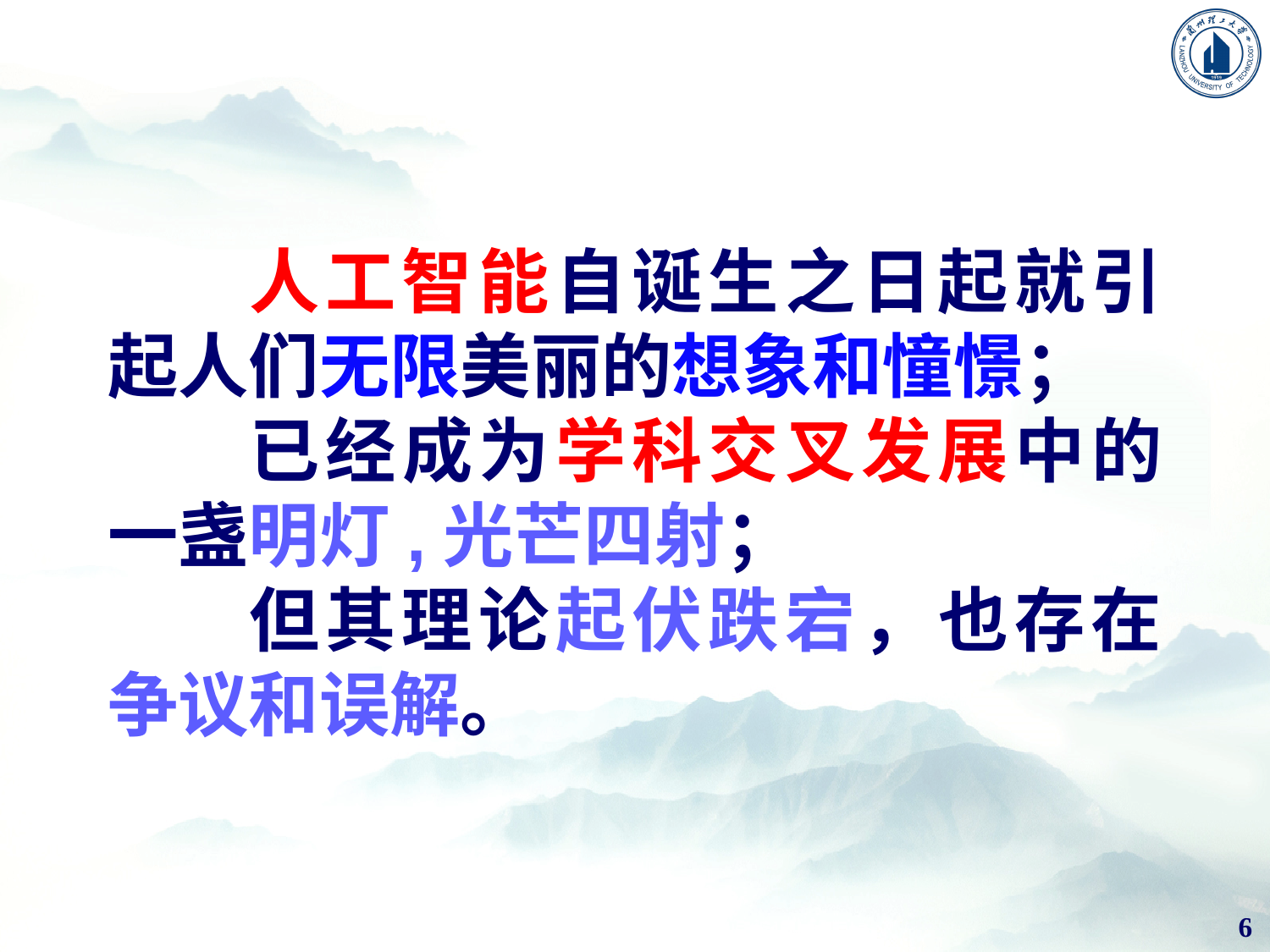

人工智能自诞生之日起就引起人们无限美丽的想象和憧憬；
已经成为学科交叉发展中的一盏明灯,光芒四射；
但其理论起伏跌宕，也存在争议和误解。
6